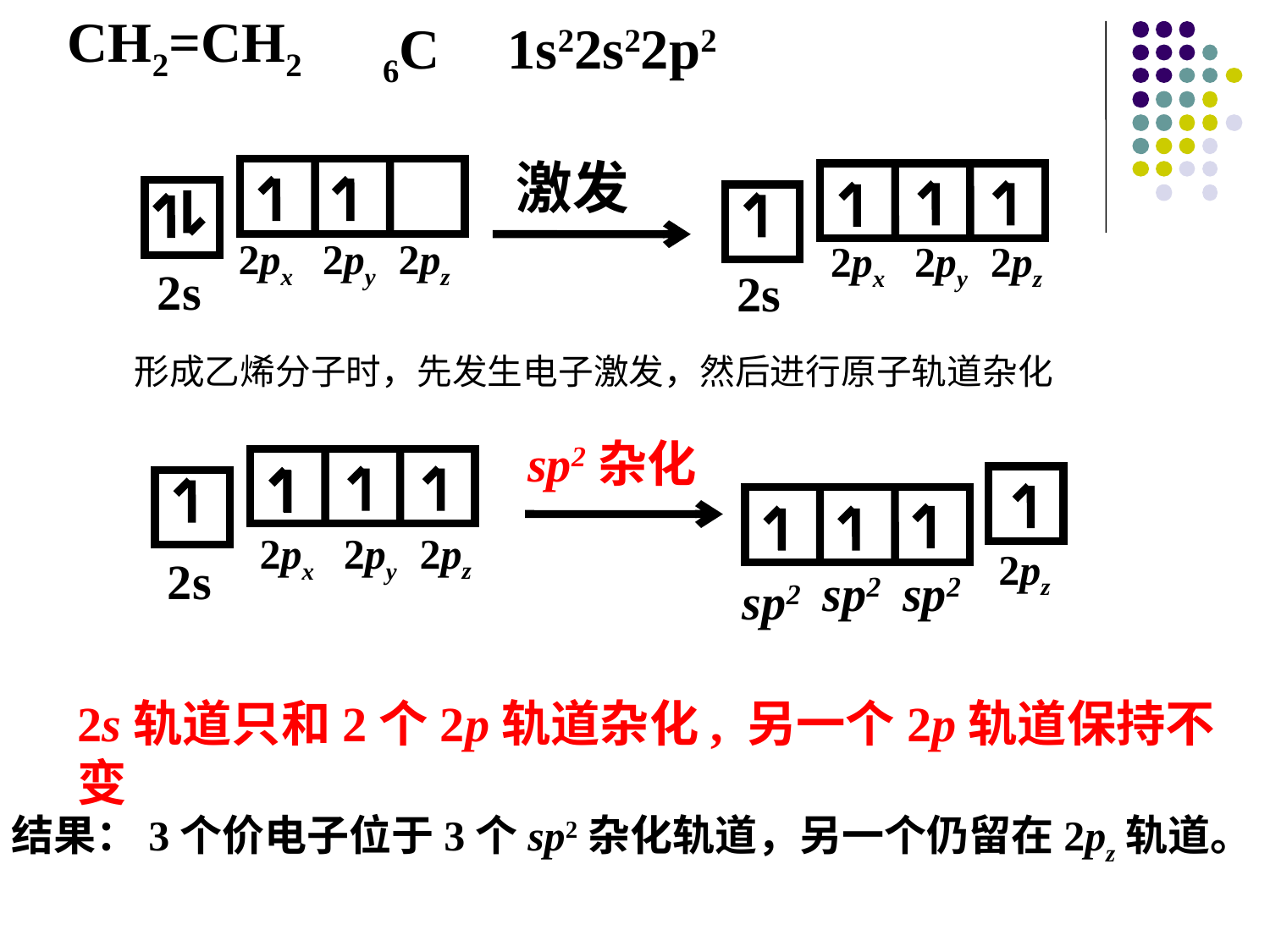

CH2=CH2
6C
1s22s22p2
激发

2pz
2px
2py
2pz
2px
2py
2s
2s
形成乙烯分子时，先发生电子激发，然后进行原子轨道杂化
sp2杂化

2s

2pz
2px
2py
2pz
sp2
sp2
sp2
2s轨道只和2个2p轨道杂化, 另一个2p轨道保持不变
结果：3个价电子位于3个sp2杂化轨道，另一个仍留在2pz轨道。